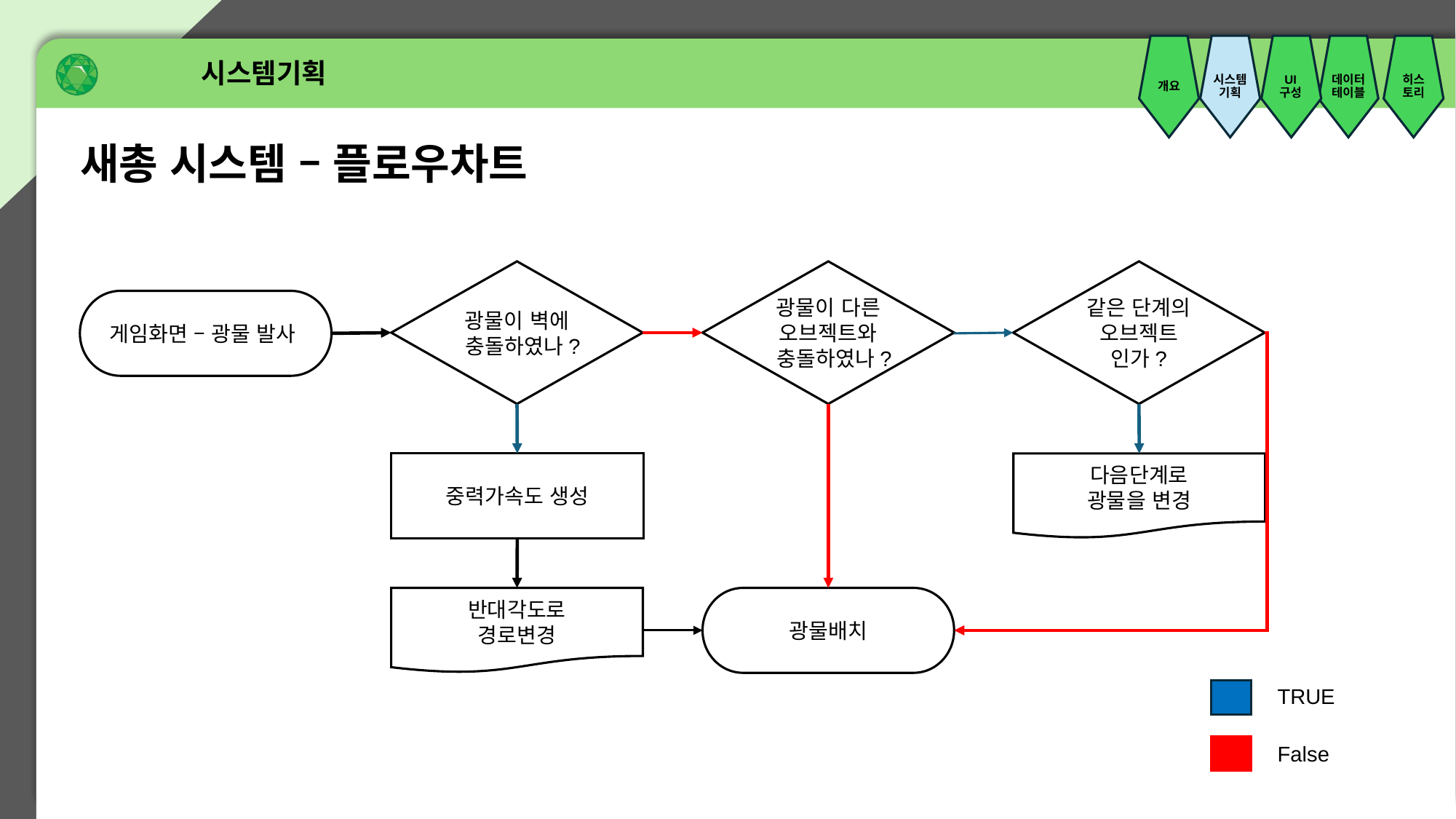

시스템기획
개요
시스템기획
UI
구성
데이터테이블
히스토리
새총 시스템 – 플로우차트
광물이 벽에
충돌하였나?
광물이 다른
오브젝트와
충돌하였나?
같은 단계의
오브젝트
인가?
게임화면 – 광물 발사
중력가속도 생성
다음단계로
광물을 변경
반대각도로
경로변경
광물배치
TRUE

False